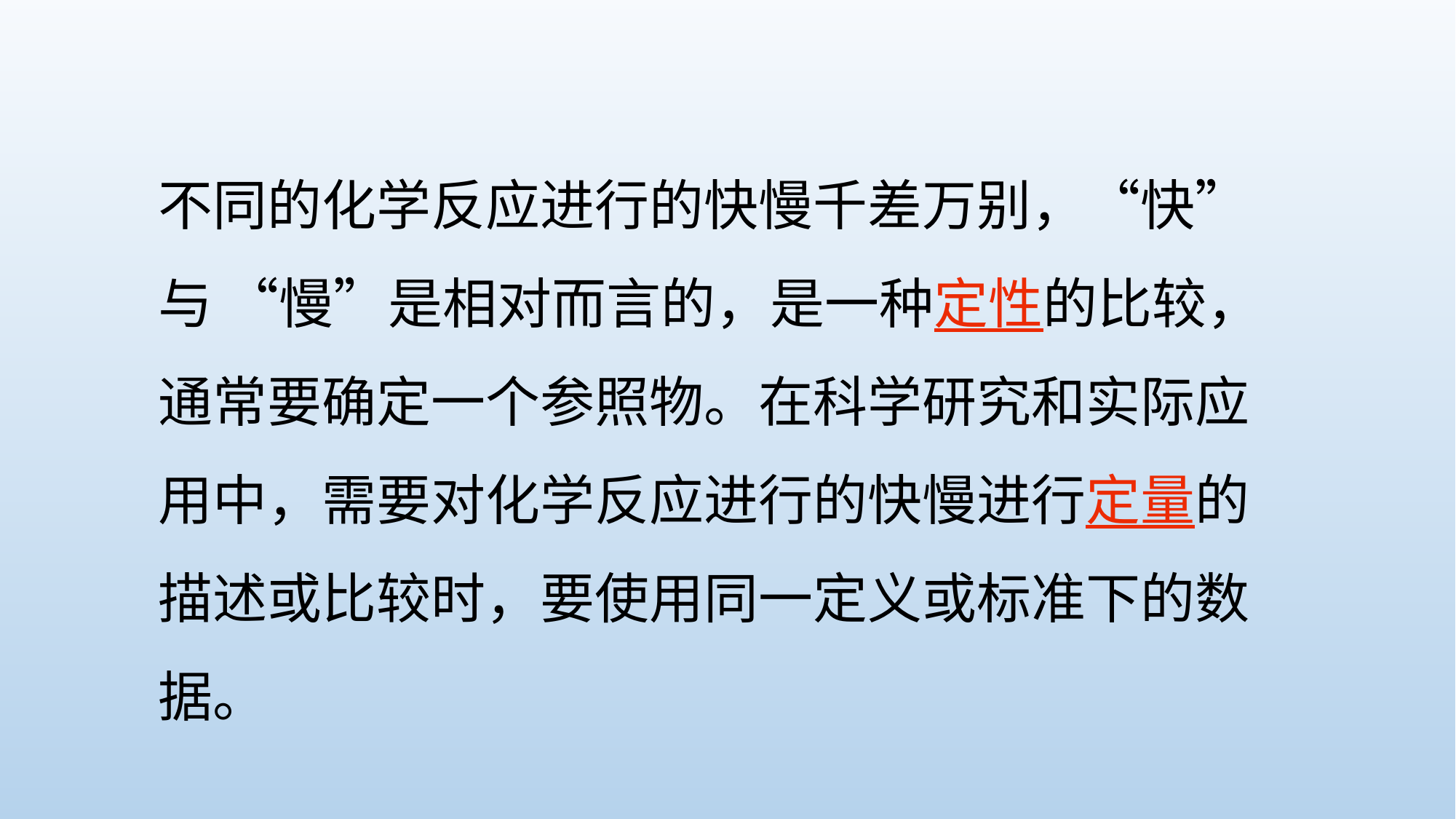

不同的化学反应进行的快慢千差万别，“快”与 “慢”是相对而言的，是一种定性的比较，通常要确定一个参照物。在科学研究和实际应用中，需要对化学反应进行的快慢进行定量的描述或比较时，要使用同一定义或标准下的数据。